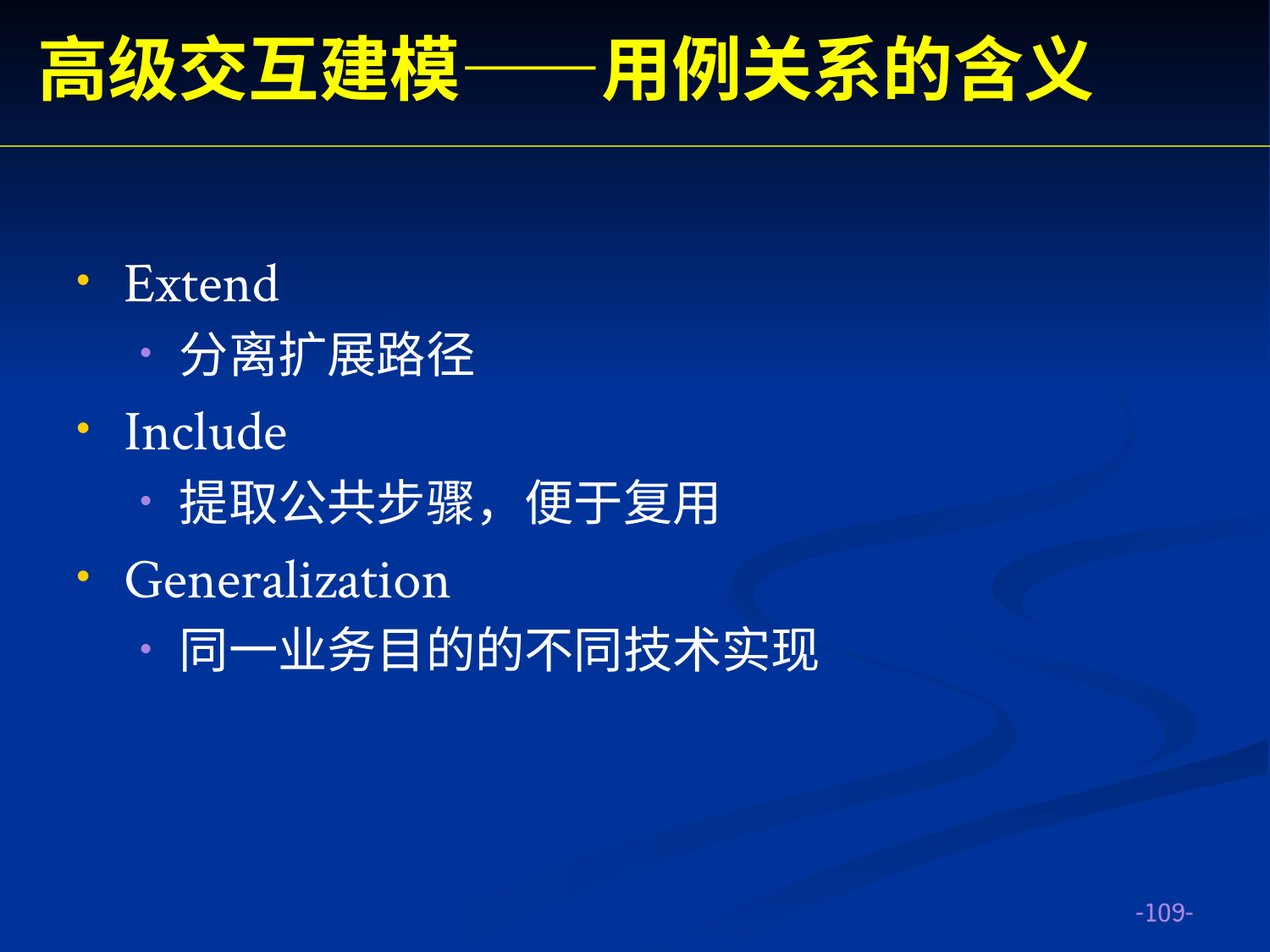

高级交互建模——用例关系的含义

Extend
分离扩展路径
Include
提取公共步骤，便于复用
Generalization
同一业务目的的不同技术实现
-109-